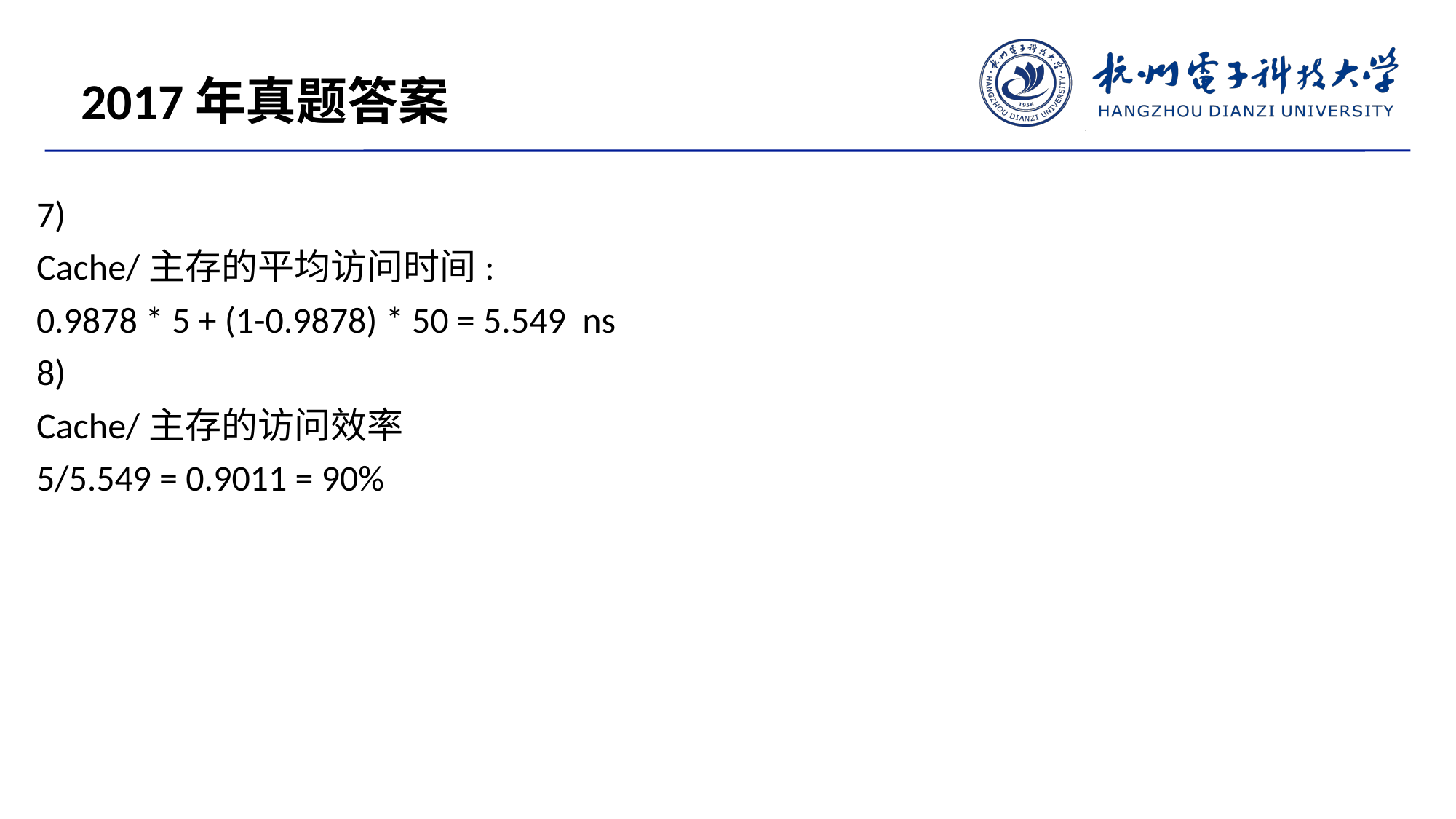

2017年真题答案

7)
Cache/主存的平均访问时间:
0.9878 * 5 + (1-0.9878) * 50 = 5.549  ns
8)
Cache/主存的访问效率
5/5.549 = 0.9011 = 90%